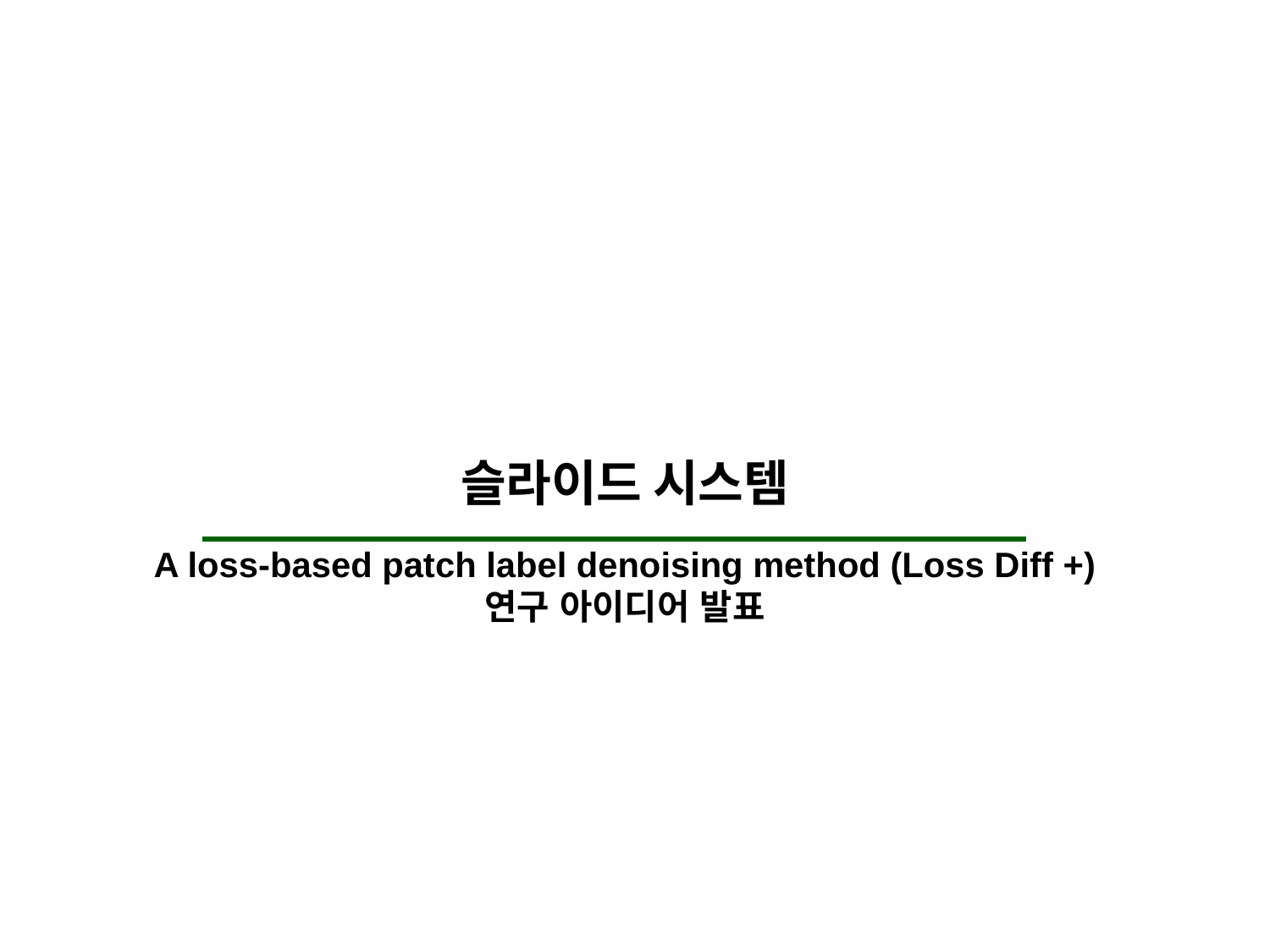

슬라이드 시스템
A loss-based patch label denoising method (Loss Diff +)
연구 아이디어 발표